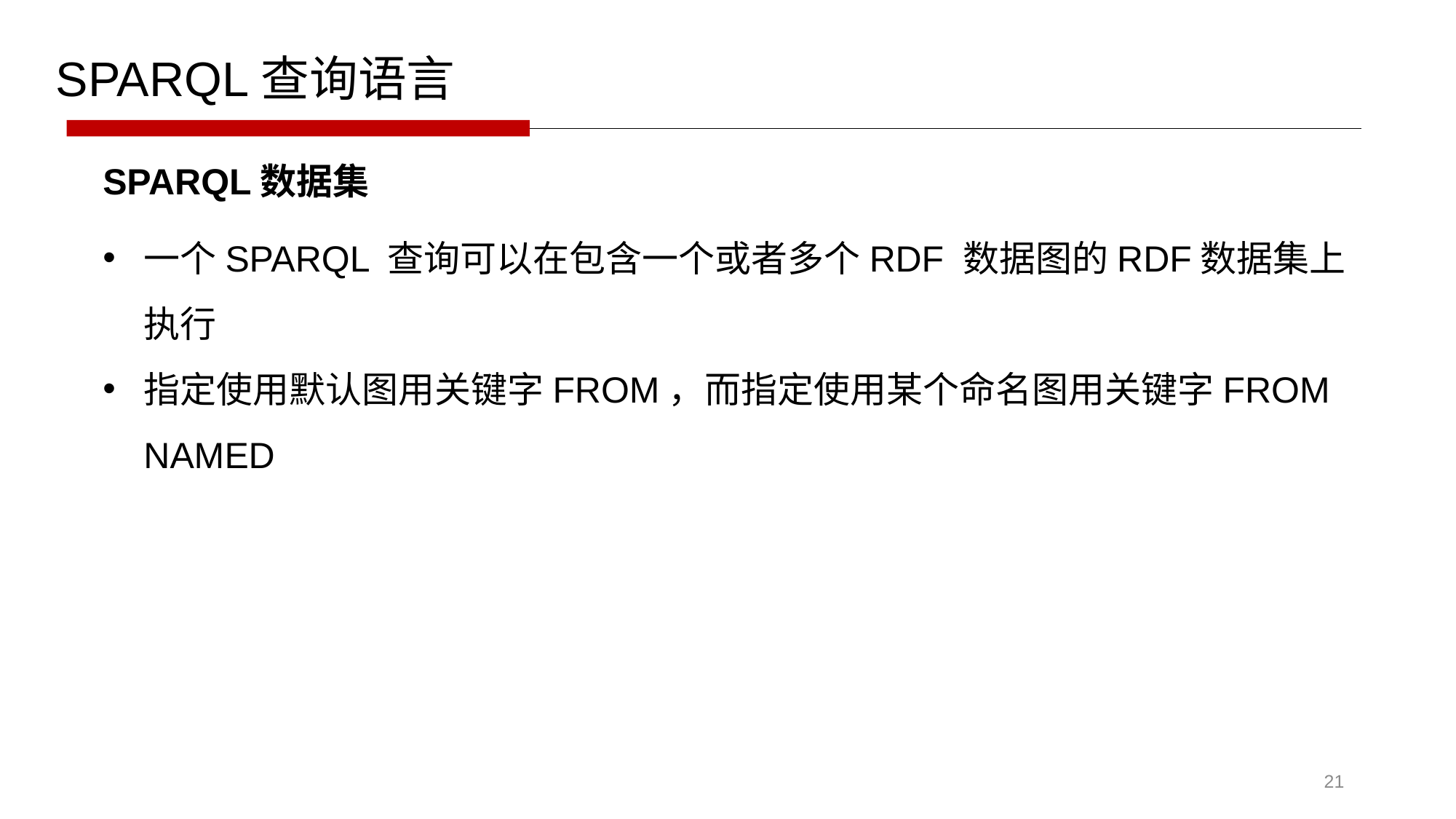

SPARQL查询语言

SPARQL数据集
一个SPARQL 查询可以在包含一个或者多个RDF 数据图的RDF数据集上执行
指定使用默认图用关键字FROM，而指定使用某个命名图用关键字FROM NAMED
21